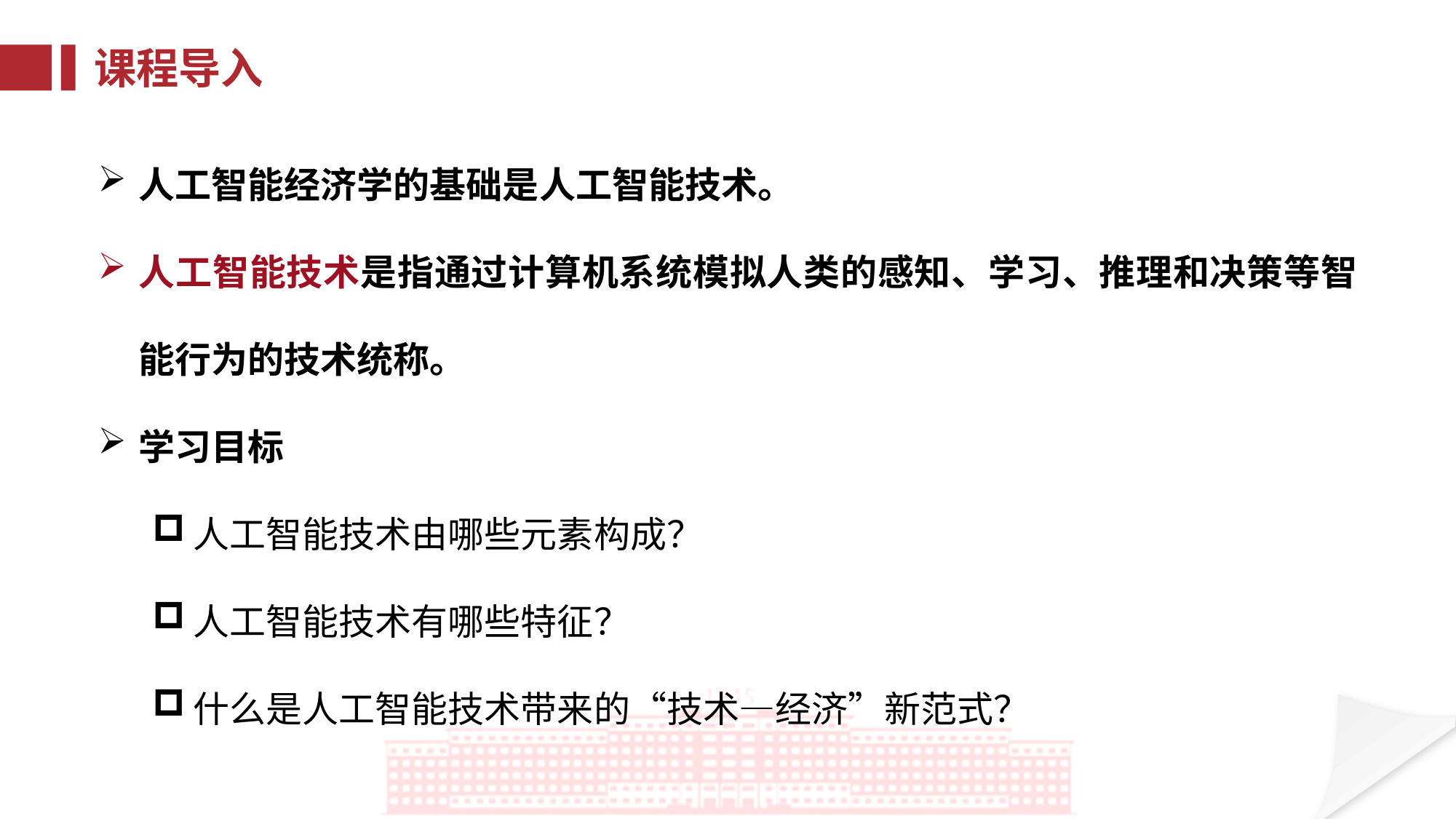

课程导入
人工智能经济学的基础是人工智能技术。
人工智能技术是指通过计算机系统模拟人类的感知、学习、推理和决策等智能行为的技术统称。
学习目标
人工智能技术由哪些元素构成？
人工智能技术有哪些特征？
什么是人工智能技术带来的“技术—经济”新范式？